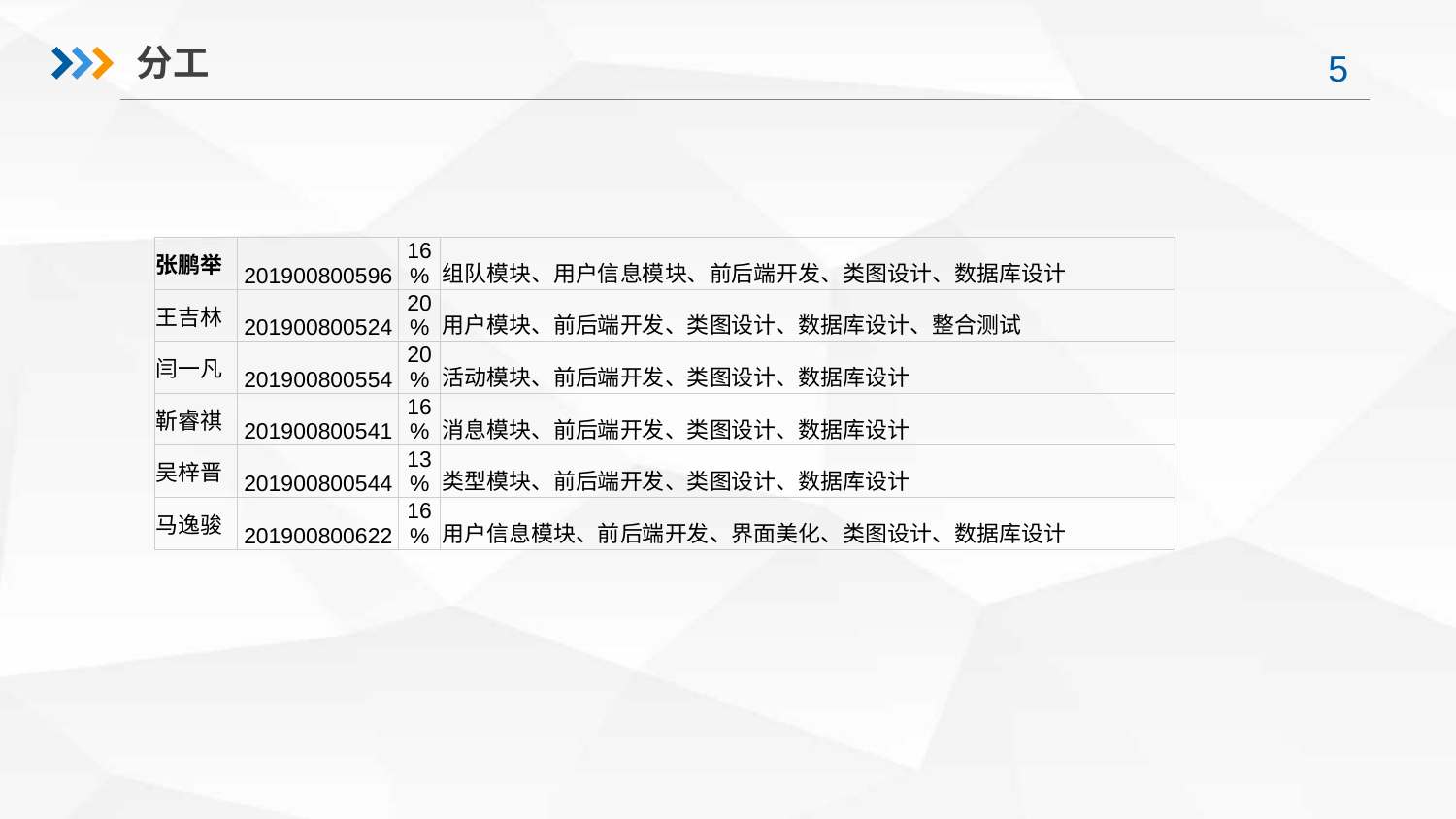

分工
| 张鹏举 | 201900800596 | 16% | 组队模块、用户信息模块、前后端开发、类图设计、数据库设计 |
| --- | --- | --- | --- |
| 王吉林 | 201900800524 | 20% | 用户模块、前后端开发、类图设计、数据库设计、整合测试 |
| 闫一凡 | 201900800554 | 20% | 活动模块、前后端开发、类图设计、数据库设计 |
| 靳睿祺 | 201900800541 | 16% | 消息模块、前后端开发、类图设计、数据库设计 |
| 吴梓晋 | 201900800544 | 13% | 类型模块、前后端开发、类图设计、数据库设计 |
| 马逸骏 | 201900800622 | 16% | 用户信息模块、前后端开发、界面美化、类图设计、数据库设计 |